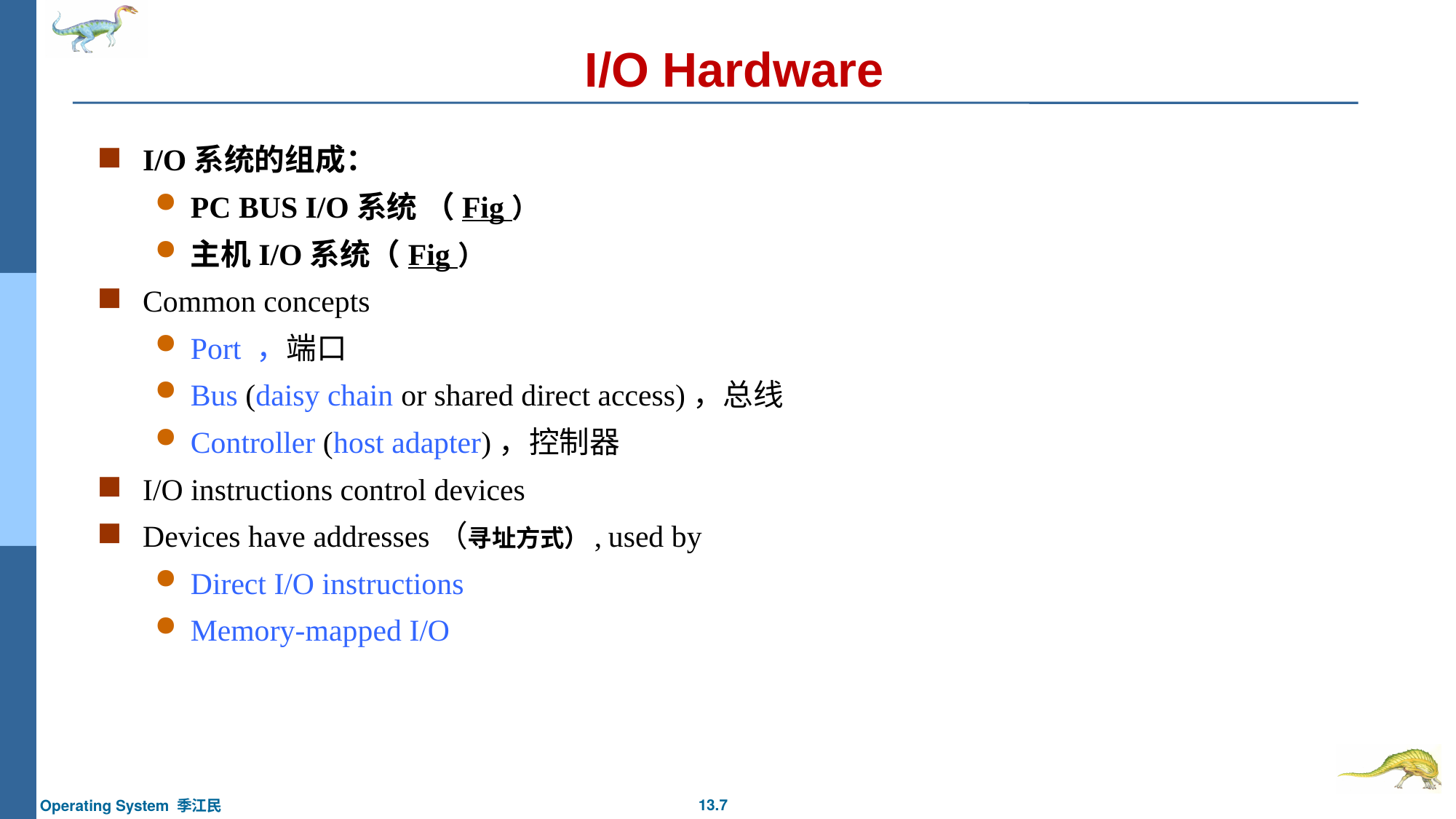

# I/O Hardware
I/O系统的组成：
PC BUS I/O系统 （Fig ）
主机I/O系统（Fig ）
Common concepts
Port ，端口
Bus (daisy chain or shared direct access)，总线
Controller (host adapter)，控制器
I/O instructions control devices
Devices have addresses（寻址方式）, used by
Direct I/O instructions
Memory-mapped I/O